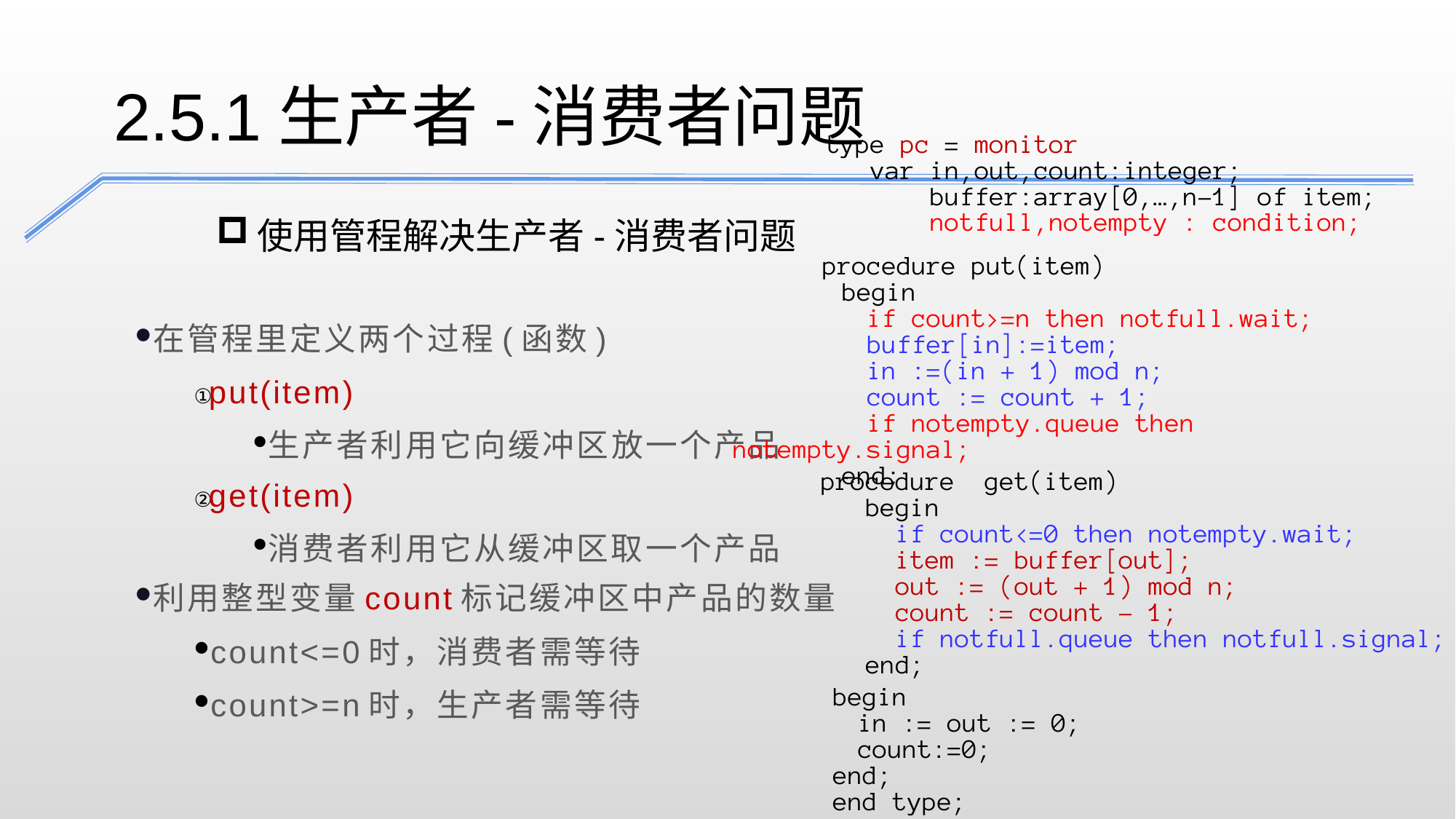

2.5.1生产者-消费者问题
type pc = monitor
   var in,out,count:integer;
       buffer:array[0,…,n-1] of item;
       notfull,notempty : condition;
使用管程解决生产者-消费者问题
      procedure put(item)
      	begin
         if count>=n then notfull.wait;
         buffer[in]:=item;
         in :=(in + 1) mod n;
         count := count + 1;
         if notempty.queue then notempty.signal;
      	end;
在管程里定义两个过程(函数)
put(item)
生产者利用它向缓冲区放一个产品
get(item)
消费者利用它从缓冲区取一个产品
利用整型变量count标记缓冲区中产品的数量
count<=0时，消费者需等待
count>=n时，生产者需等待
  procedure  get(item)
     begin
       if count<=0 then notempty.wait;
       item := buffer[out];
       out := (out + 1) mod n;
       count := count – 1;
       if notfull.queue then notfull.signal;
     end;
	begin
         in := out := 0;
         count:=0;
     	end;
	end type;